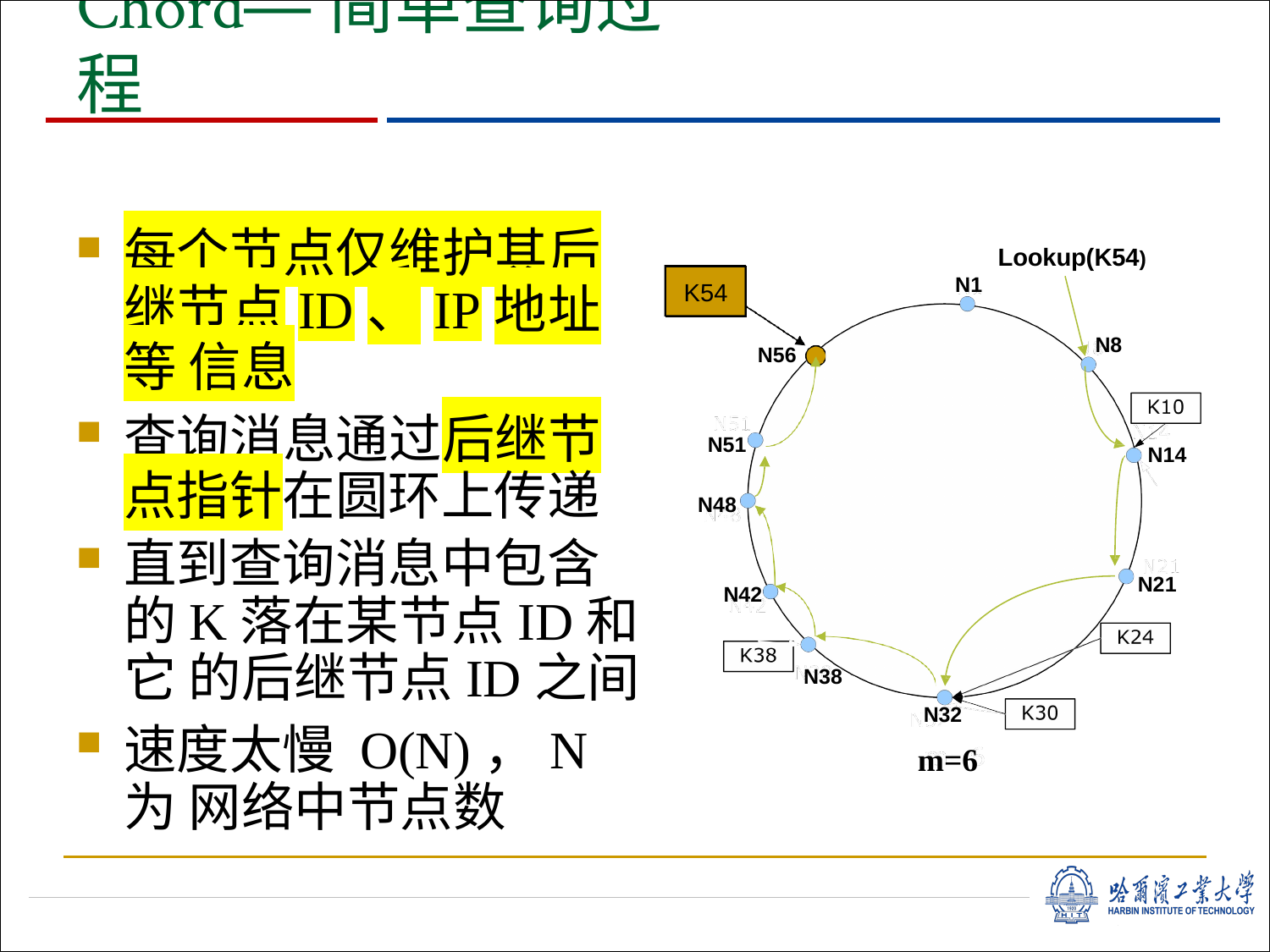

43

# Chord—简单查询过程
每个节点仅维护其后 继节点ID、IP地址等 信息
查询消息通过后继节 点指针在圆环上传递
直到查询消息中包含 的K落在某节点ID和它 的后继节点ID之间
速度太慢 O(N)，N为 网络中节点数
Lookup(K54)

K54
N1
K54

N8
N56

N51
N14

N48

N21

N42
N38
N32
m=6